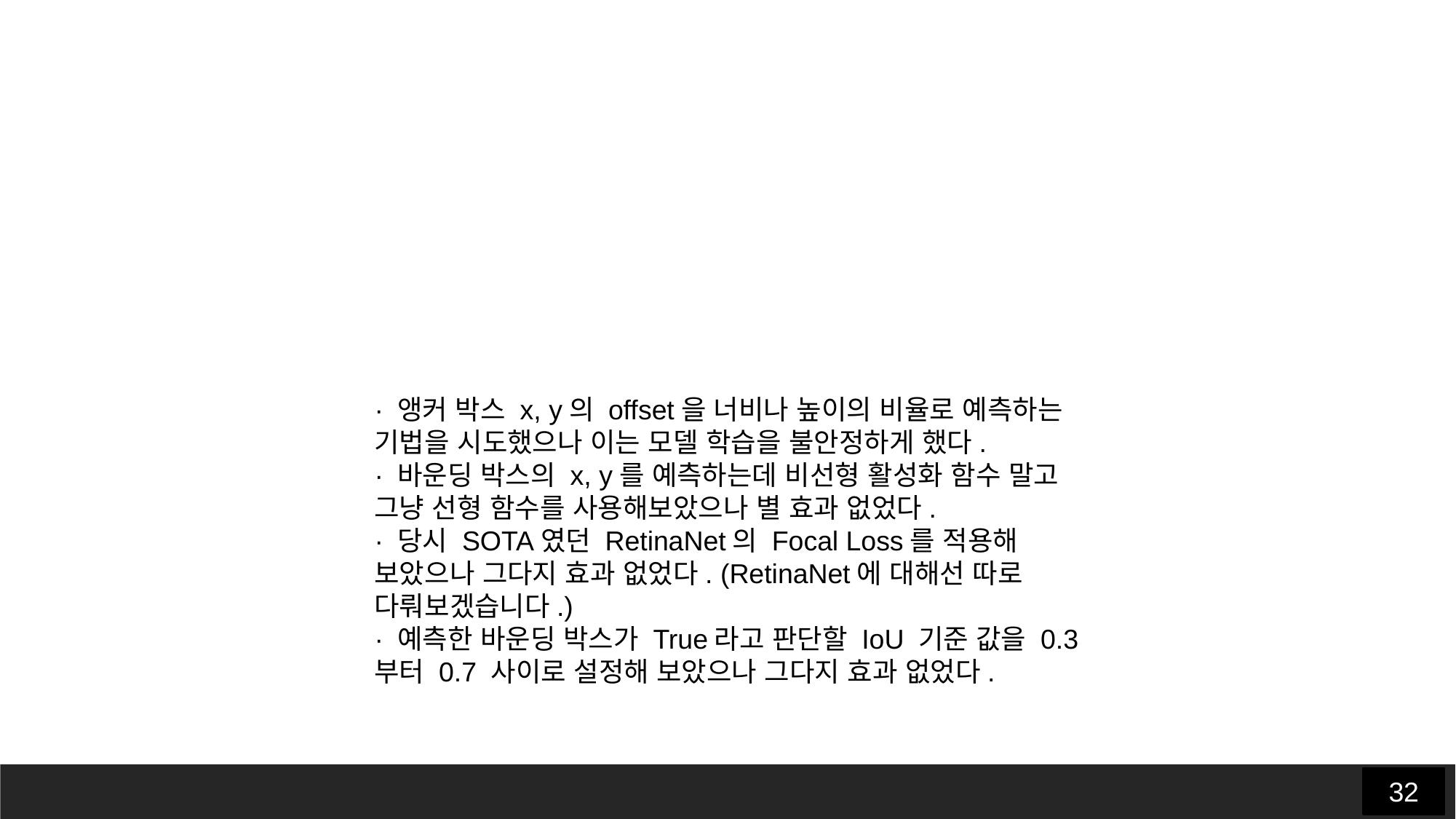

· 앵커 박스 x, y의 offset을 너비나 높이의 비율로 예측하는 기법을 시도했으나 이는 모델 학습을 불안정하게 했다.
· 바운딩 박스의 x, y를 예측하는데 비선형 활성화 함수 말고 그냥 선형 함수를 사용해보았으나 별 효과 없었다.
· 당시 SOTA였던 RetinaNet의 Focal Loss를 적용해 보았으나 그다지 효과 없었다. (RetinaNet에 대해선 따로 다뤄보겠습니다.)
· 예측한 바운딩 박스가 True라고 판단할 IoU 기준 값을 0.3부터 0.7 사이로 설정해 보았으나 그다지 효과 없었다.

32